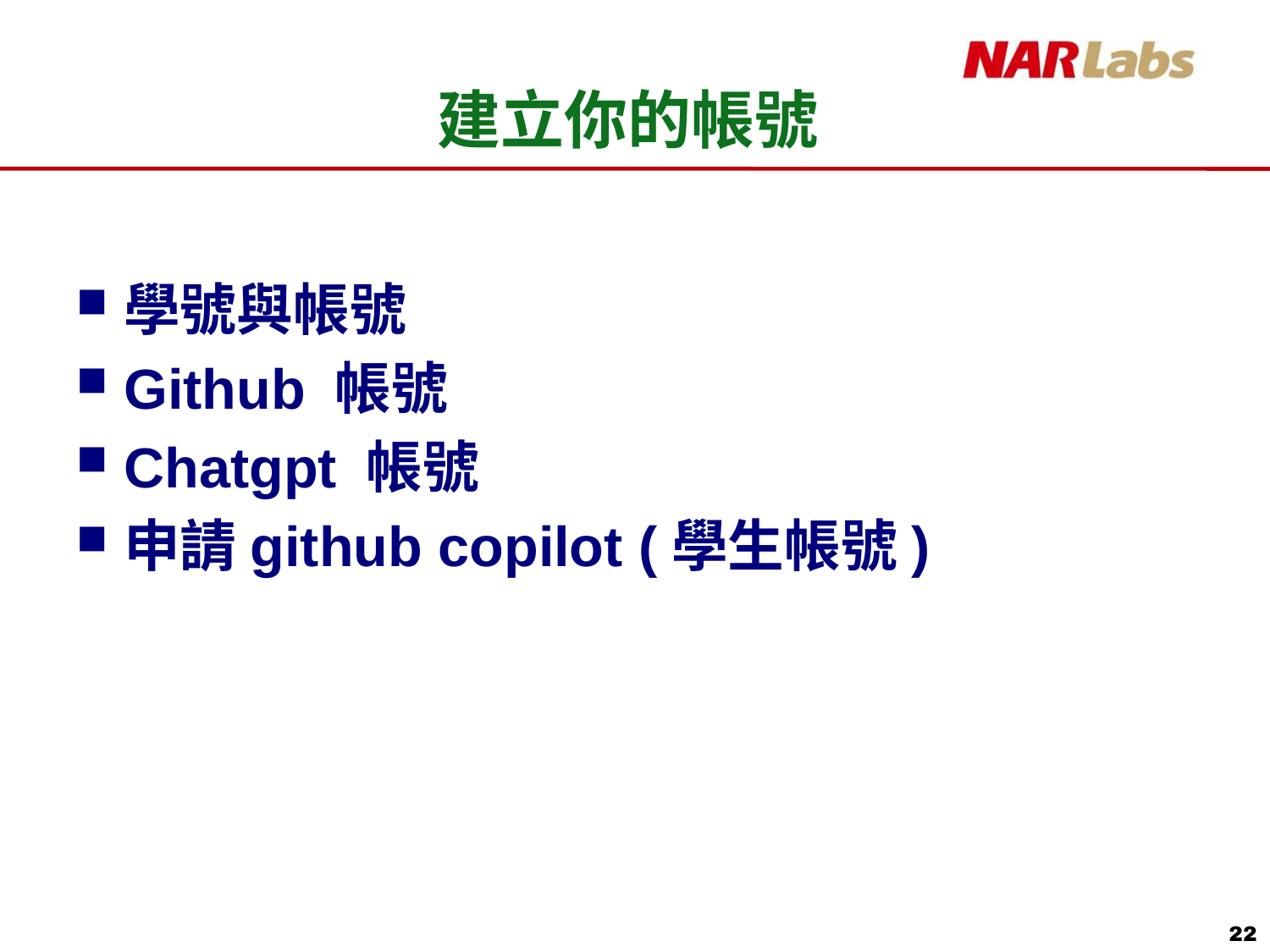

# 建立你的帳號

學號與帳號
Github 帳號
Chatgpt 帳號
申請github copilot (學生帳號)
22